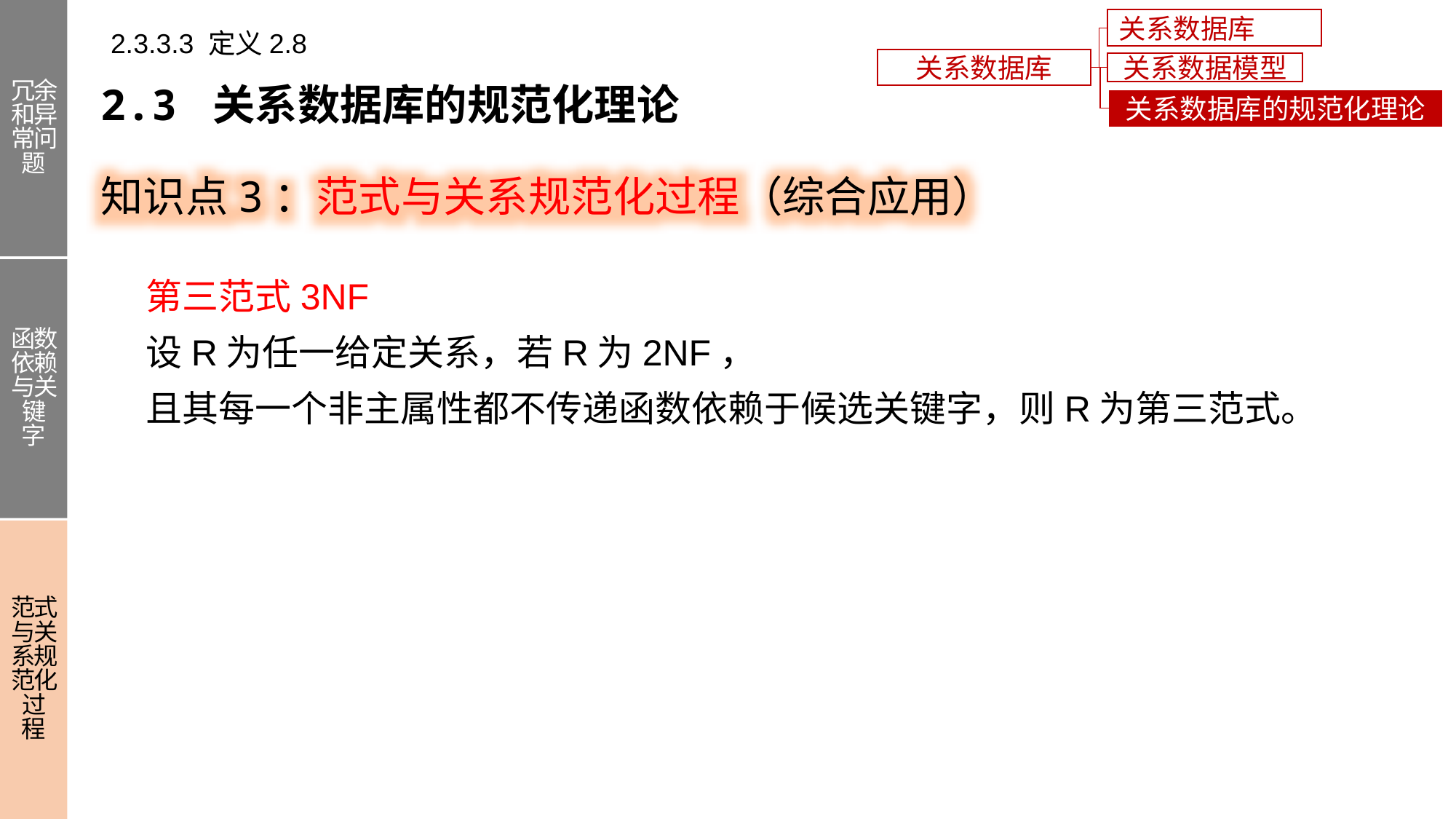

冗余和异常问题
函数依赖与关键字
范式与关系规范化过程
关系数据库概述
2.3.3.3 定义2.8
关系数据库
关系数据模型
2.3 关系数据库的规范化理论
关系数据库的规范化理论
知识点3：范式与关系规范化过程（综合应用）
第三范式3NF
设R为任一给定关系，若R为2NF，
且其每一个非主属性都不传递函数依赖于候选关键字，则R为第三范式。